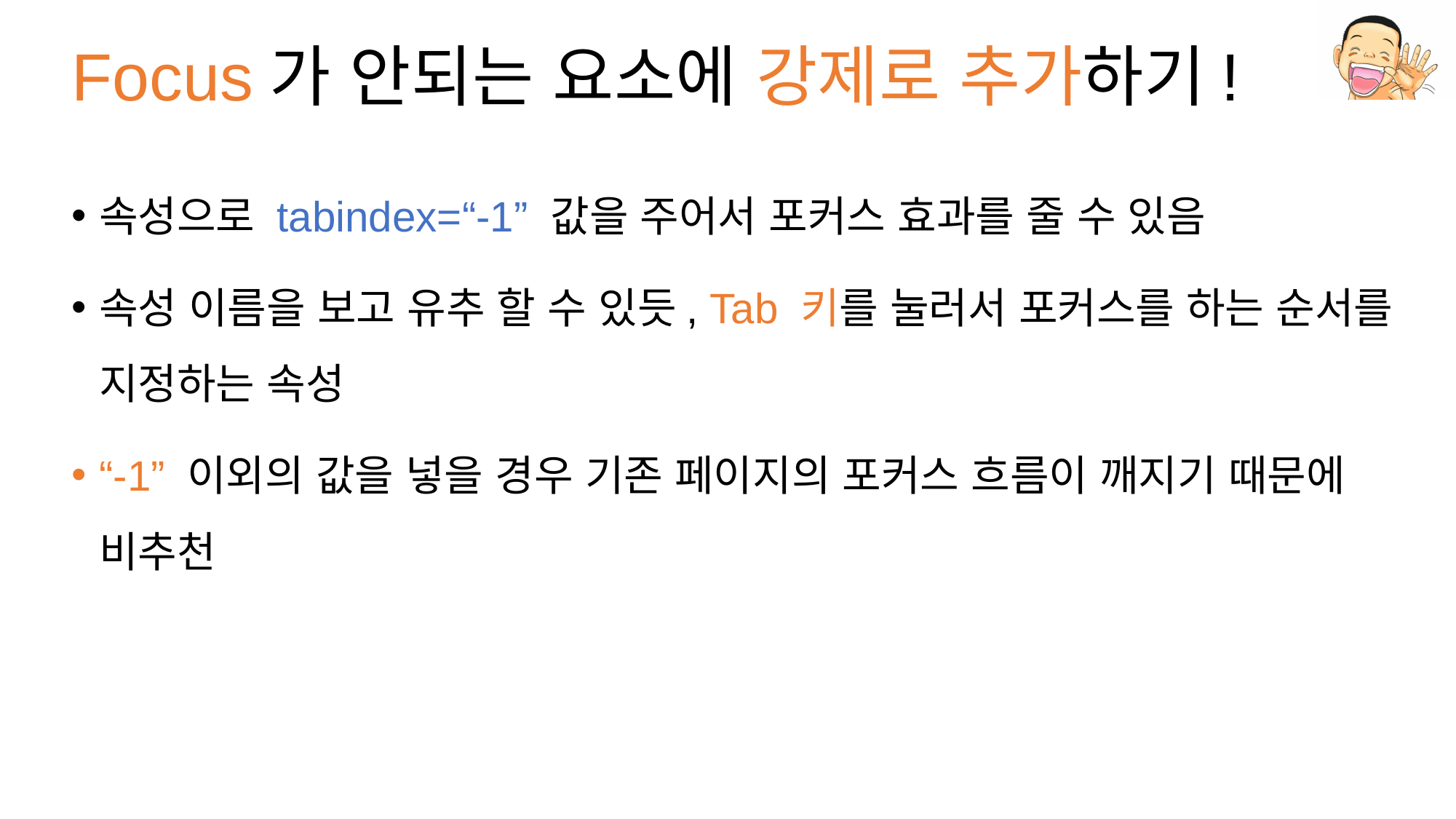

# Focus가 안되는 요소에 강제로 추가하기!
속성으로 tabindex=“-1” 값을 주어서 포커스 효과를 줄 수 있음
속성 이름을 보고 유추 할 수 있듯, Tab 키를 눌러서 포커스를 하는 순서를 지정하는 속성
“-1” 이외의 값을 넣을 경우 기존 페이지의 포커스 흐름이 깨지기 때문에 비추천